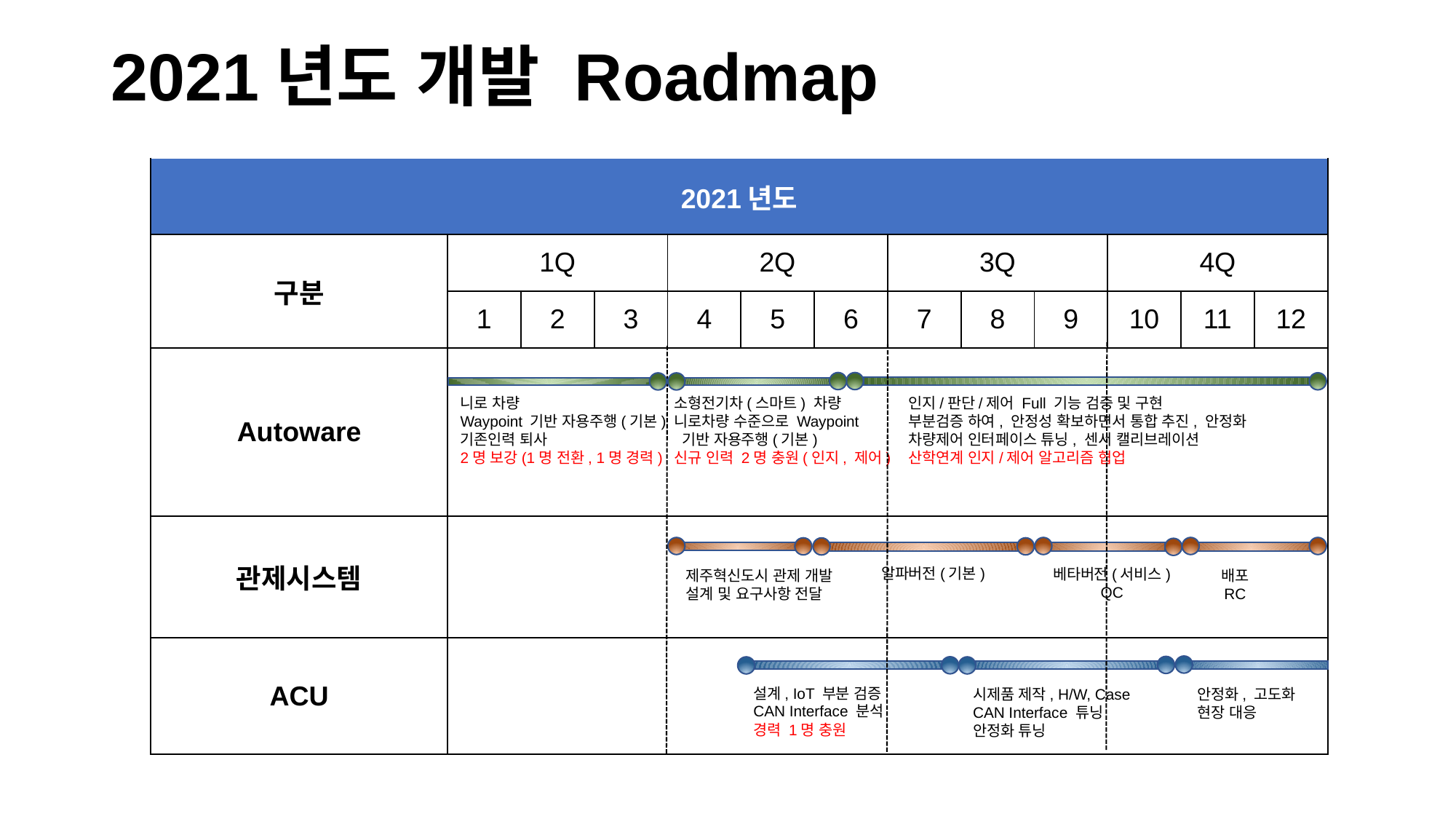

# 2021년도 개발 Roadmap
| 2021년도 |  | 1 |  |  | 2 |  |  | 3 |  |  | 4 |  |
| --- | --- | --- | --- | --- | --- | --- | --- | --- | --- | --- | --- | --- |
| 구분 | 1Q | 1Q |  | 2Q |  |  | 3Q |  |  | 4Q |  |  |
|  | 1 | 2 | 3 | 4 | 5 | 6 | 7 | 8 | 9 | 10 | 11 | 12 |
| Autoware |  |  |  |  |  |  |  |  |  |  |  |  |
| 관제시스템 |  |  |  |  |  |  |  |  |  |  |  |  |
| ACU |  |  |  |  |  |  |  |  |  |  |  |  |

소형전기차(스마트) 차량
니로차량 수준으로 Waypoint
 기반 자용주행(기본)
신규 인력 2명 충원(인지, 제어)

인지/판단/제어 Full 기능 검증 및 구현
부분검증 하여, 안정성 확보하면서 통합 추진, 안정화
차량제어 인터페이스 튜닝, 센서 캘리브레이션
산학연계 인지/제어 알고리즘 협업

니로 차량
Waypoint 기반 자용주행(기본)
기존인력 퇴사
2명 보강(1명 전환, 1명 경력)

알파버전(기본)
베타버전(서비스)
QC
제주혁신도시 관제 개발
설계 및 요구사항 전달
배포
RC

설계, IoT 부분 검증
CAN Interface 분석
경력 1명 충원
시제품 제작, H/W, Case
CAN Interface 튜닝
안정화 튜닝
안정화, 고도화
현장 대응